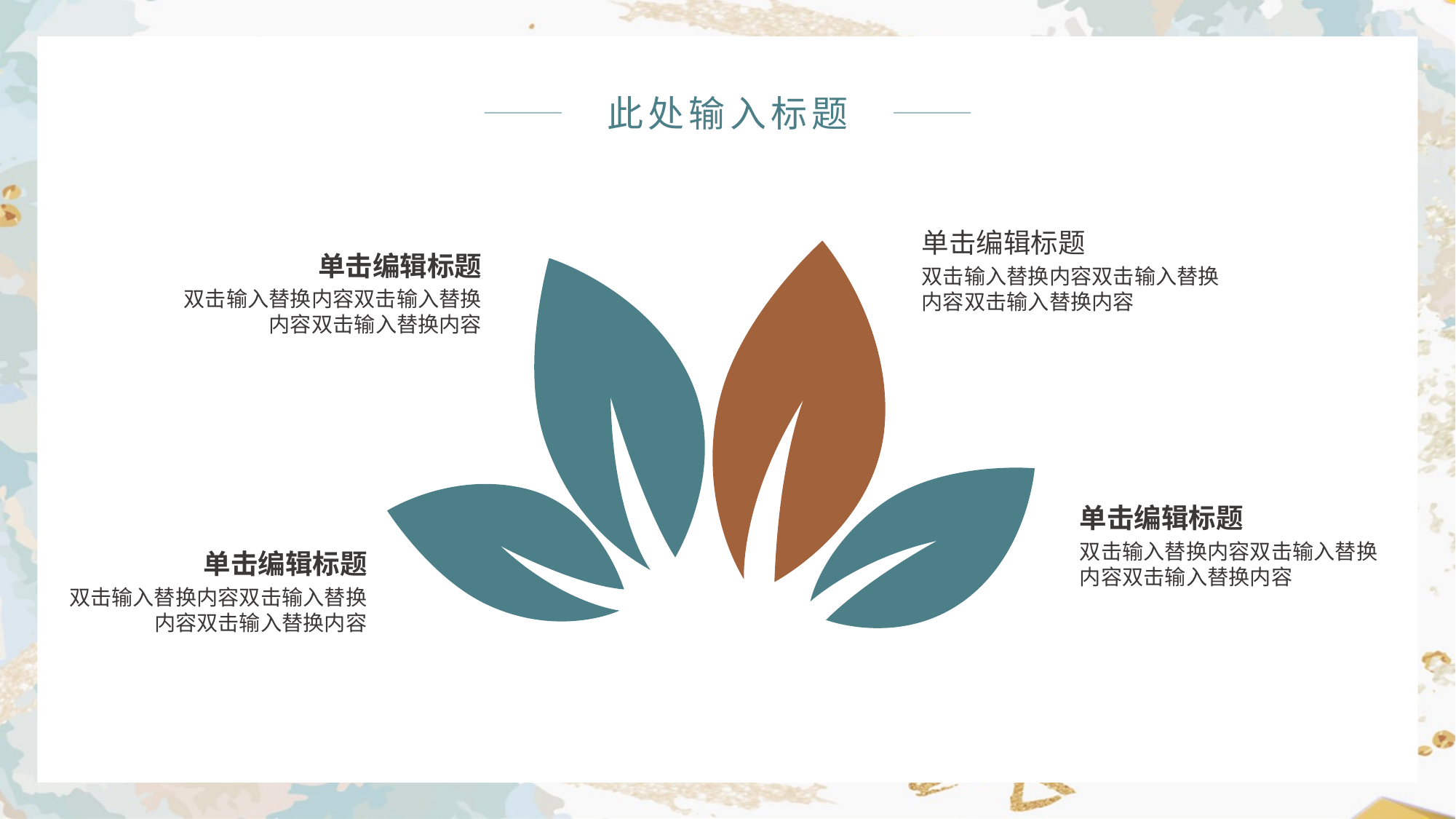

此处输入标题
单击编辑标题
双击输入替换内容双击输入替换内容双击输入替换内容

单击编辑标题
双击输入替换内容双击输入替换内容双击输入替换内容

单击编辑标题
双击输入替换内容双击输入替换内容双击输入替换内容
单击编辑标题
双击输入替换内容双击输入替换内容双击输入替换内容